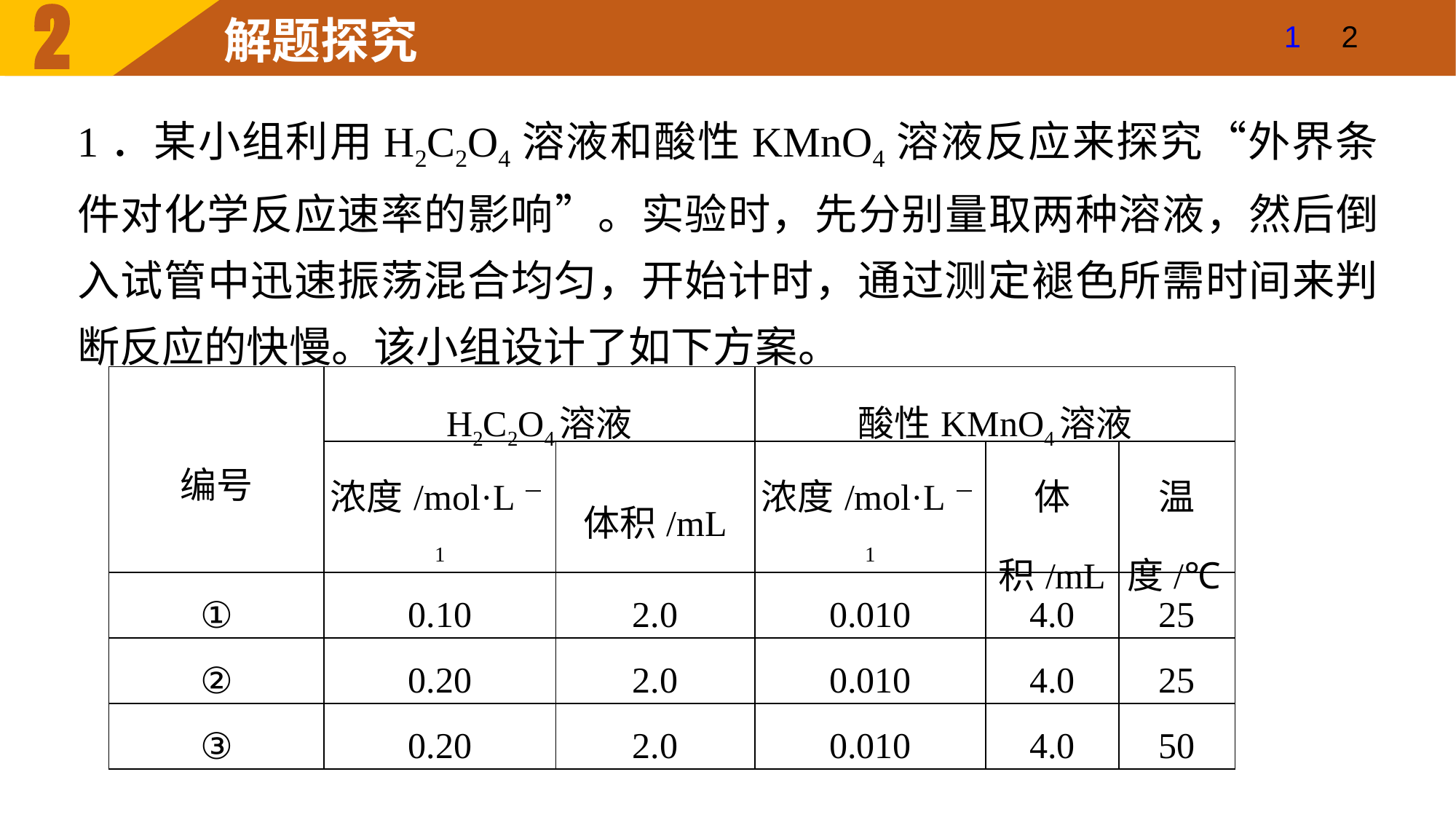

1
2
1．某小组利用H2C2O4溶液和酸性KMnO4溶液反应来探究“外界条件对化学反应速率的影响”。实验时，先分别量取两种溶液，然后倒入试管中迅速振荡混合均匀，开始计时，通过测定褪色所需时间来判断反应的快慢。该小组设计了如下方案。
| 编号 | H2C2O4溶液 |  | 酸性KMnO4溶液 |  |  |
| --- | --- | --- | --- | --- | --- |
|  | 浓度/mol·L－1 | 体积/mL | 浓度/mol·L－1 | 体积/mL | 温度/℃ |
| ① | 0.10 | 2.0 | 0.010 | 4.0 | 25 |
| ② | 0.20 | 2.0 | 0.010 | 4.0 | 25 |
| ③ | 0.20 | 2.0 | 0.010 | 4.0 | 50 |